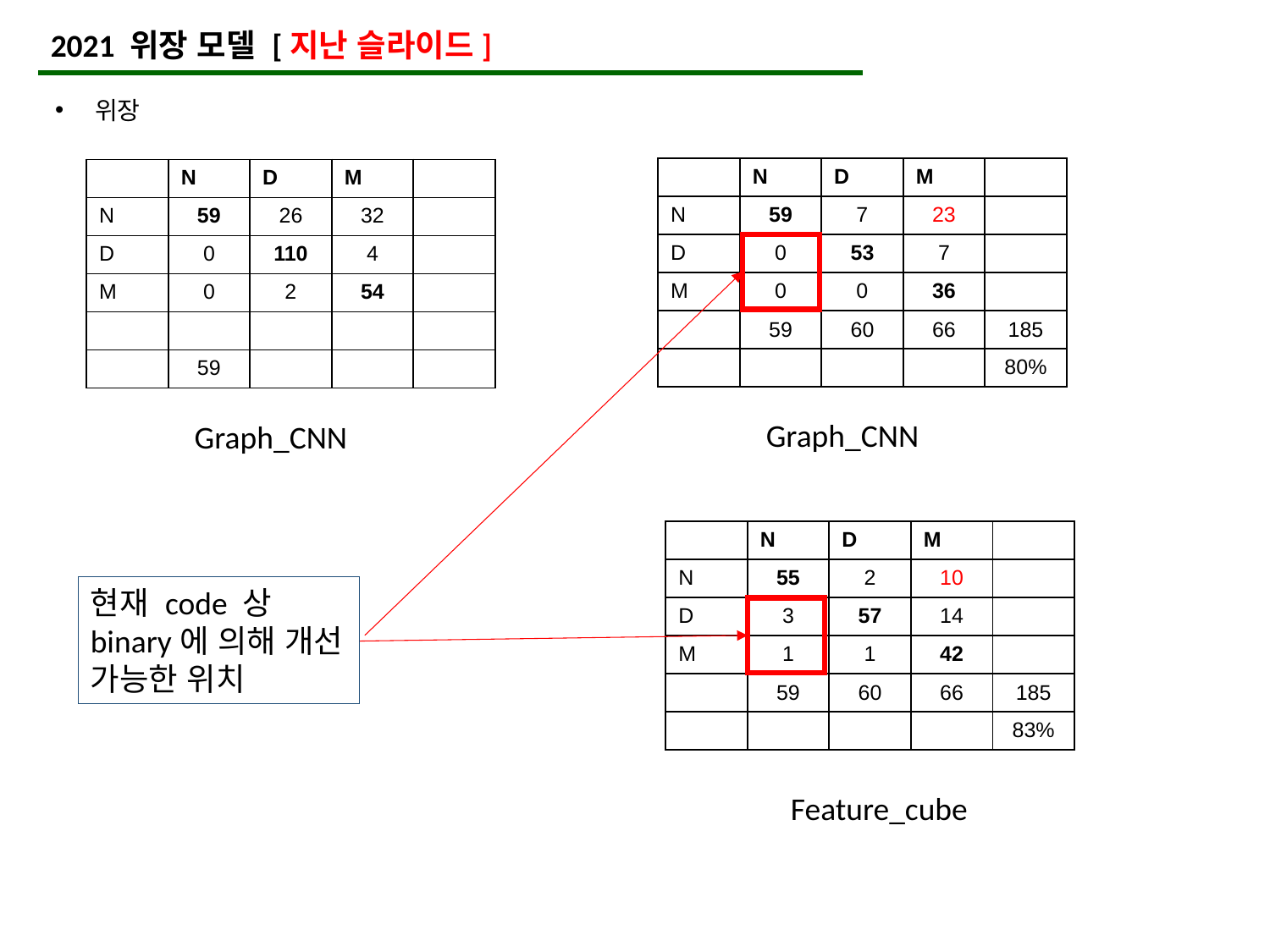

2021 위장 모델 [지난 슬라이드]
위장
|  | N | D | M |  |
| --- | --- | --- | --- | --- |
| N | 59 | 7 | 23 |  |
| D | 0 | 53 | 7 |  |
| M | 0 | 0 | 36 |  |
|  | 59 | 60 | 66 | 185 |
|  |  |  |  | 80% |
|  | N | D | M |  |
| --- | --- | --- | --- | --- |
| N | 59 | 26 | 32 |  |
| D | 0 | 110 | 4 |  |
| M | 0 | 2 | 54 |  |
|  |  |  |  |  |
|  | 59 |  |  |  |

Graph_CNN
Graph_CNN
|  | N | D | M |  |
| --- | --- | --- | --- | --- |
| N | 55 | 2 | 10 |  |
| D | 3 | 57 | 14 |  |
| M | 1 | 1 | 42 |  |
|  | 59 | 60 | 66 | 185 |
|  |  |  |  | 83% |
현재 code 상 binary에 의해 개선 가능한 위치

Feature_cube